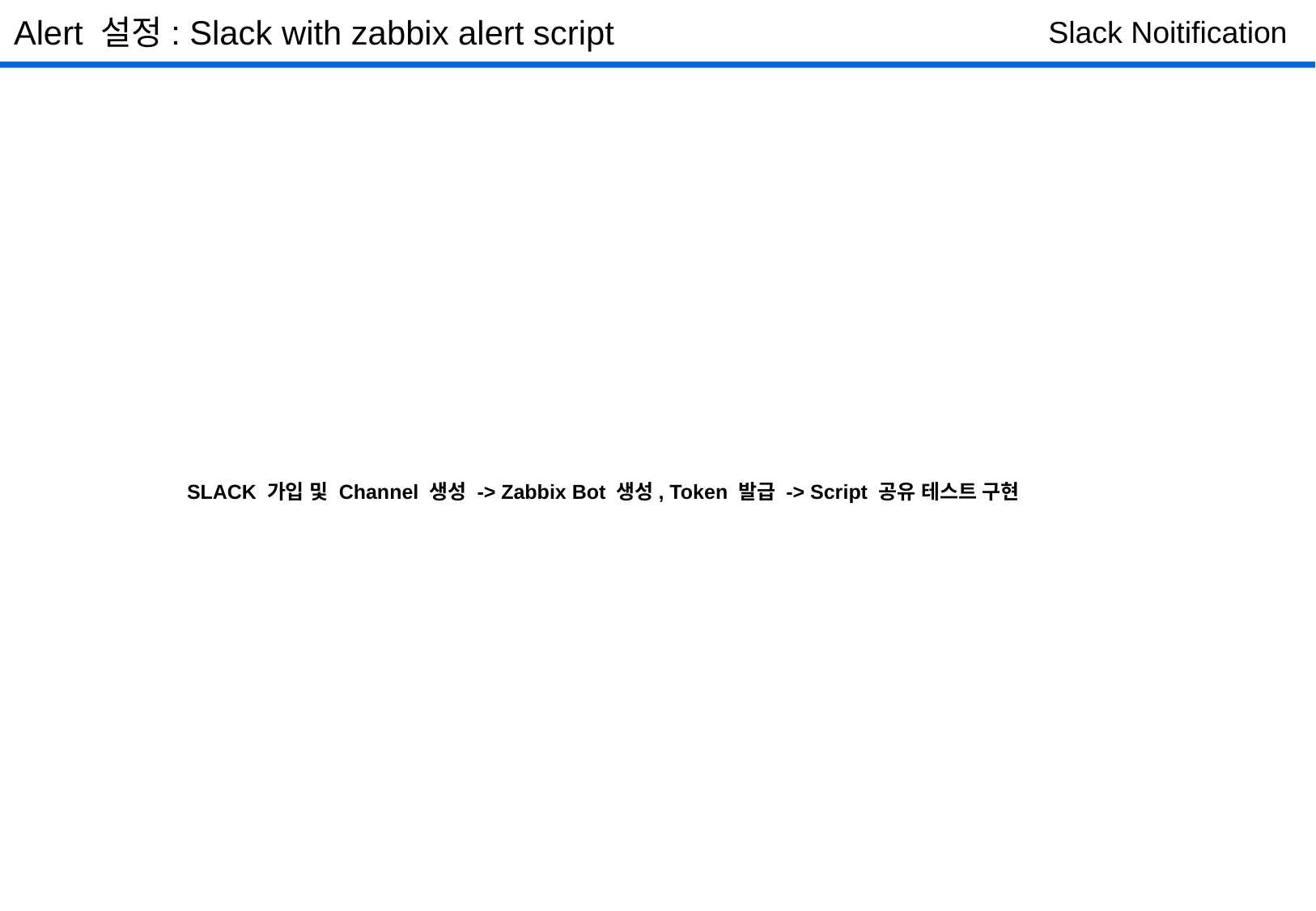

Alert 설정: Slack with zabbix alert script
Slack Noitification
SLACK 가입 및 Channel 생성 -> Zabbix Bot 생성, Token 발급 -> Script 공유 테스트 구현